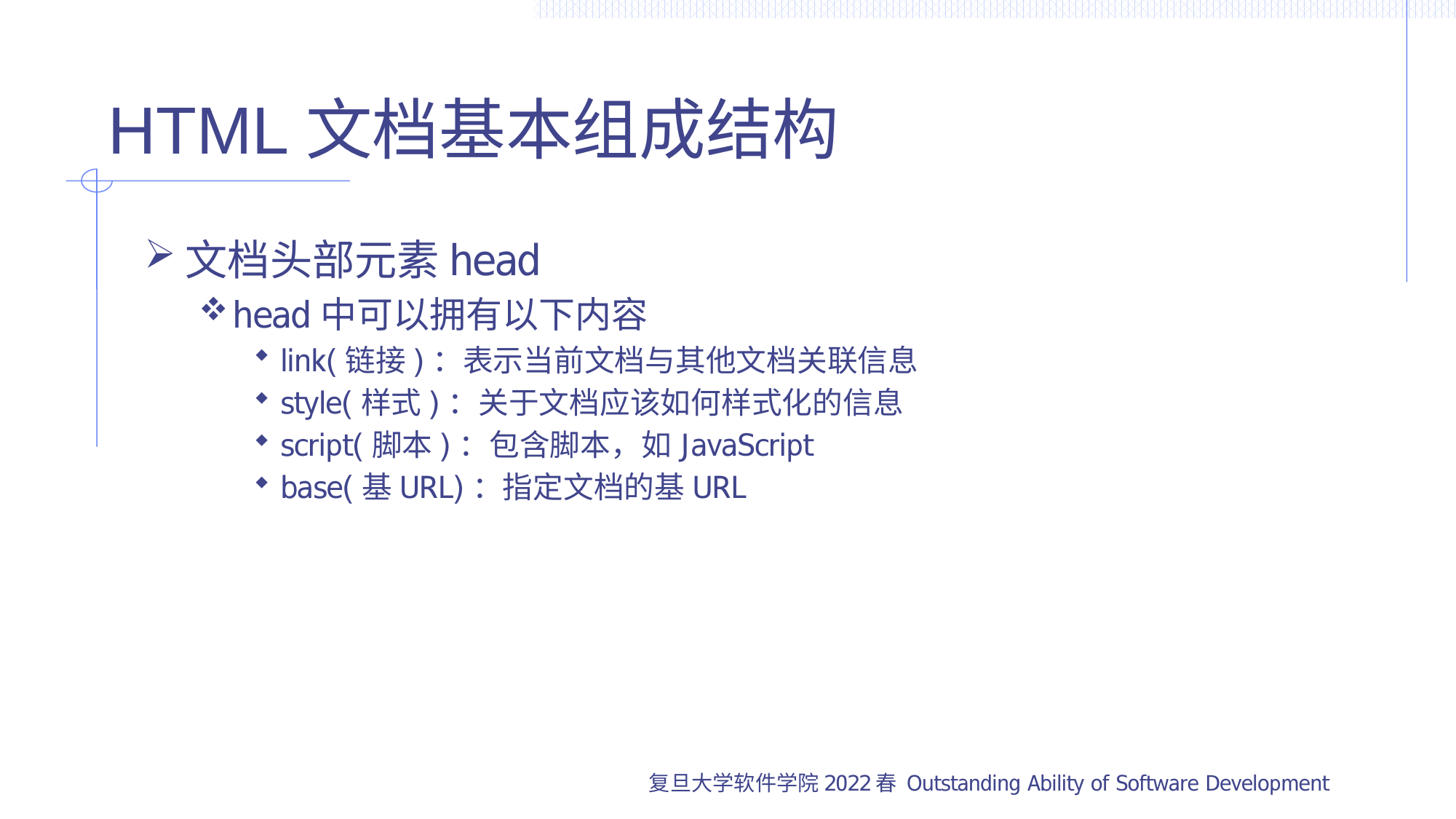

# HTML文档基本组成结构
文档头部元素head
head中可以拥有以下内容
link(链接)：表示当前文档与其他文档关联信息
style(样式)：关于文档应该如何样式化的信息
script(脚本)：包含脚本，如JavaScript
base(基URL)：指定文档的基URL